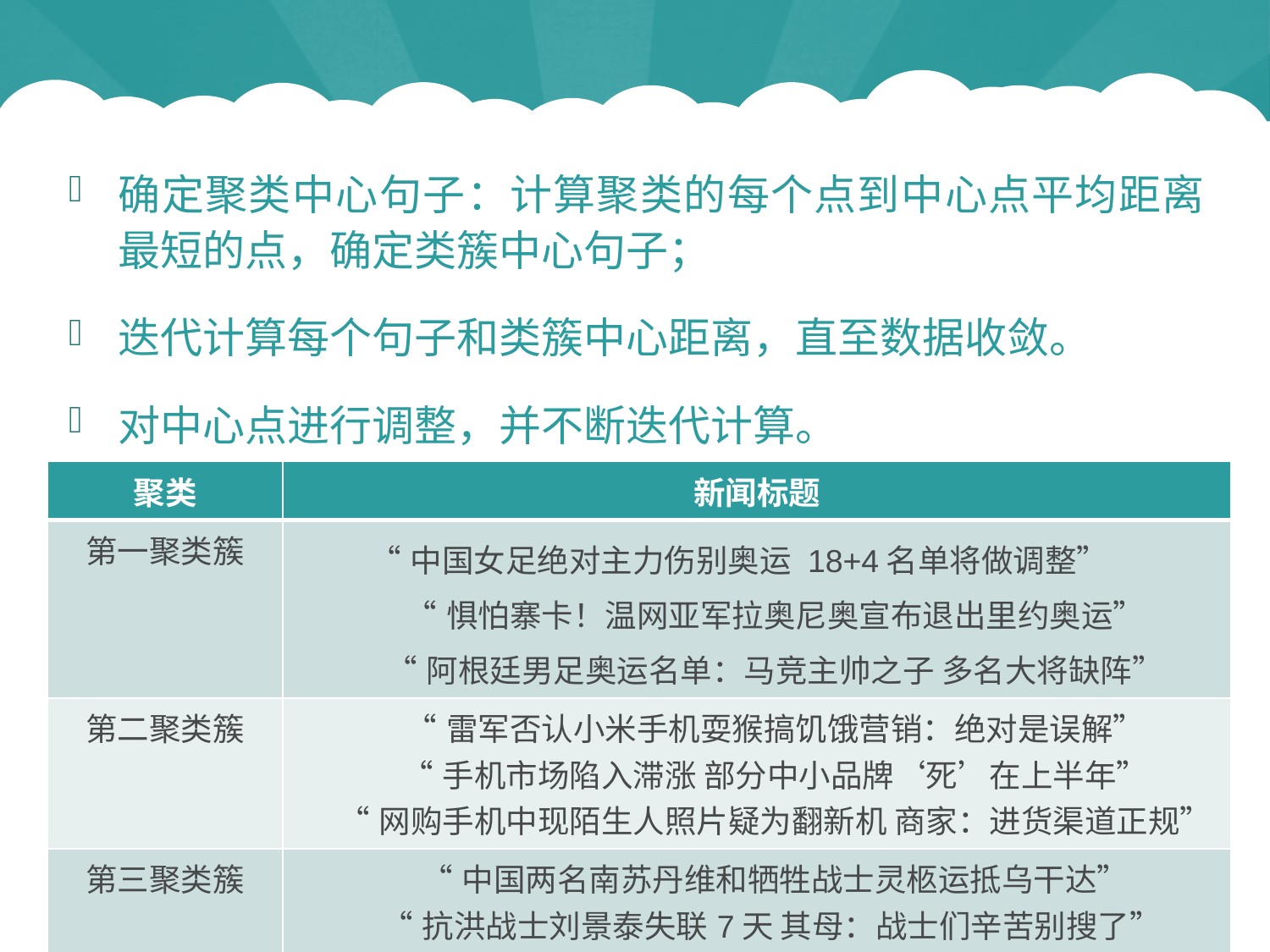

#
确定聚类中心句子：计算聚类的每个点到中心点平均距离最短的点，确定类簇中心句子；
迭代计算每个句子和类簇中心距离，直至数据收敛。
对中心点进行调整，并不断迭代计算。

| 聚类 | 新闻标题 |
| --- | --- |
| 第一聚类簇 | “中国女足绝对主力伤别奥运 18+4名单将做调整” “惧怕寨卡！温网亚军拉奥尼奥宣布退出里约奥运” “阿根廷男足奥运名单：马竞主帅之子 多名大将缺阵” |
| 第二聚类簇 | “雷军否认小米手机耍猴搞饥饿营销：绝对是误解” “手机市场陷入滞涨 部分中小品牌‘死’在上半年” “网购手机中现陌生人照片疑为翻新机 商家：进货渠道正规” |
| 第三聚类簇 | “中国两名南苏丹维和牺牲战士灵柩运抵乌干达” “抗洪战士刘景泰失联7天 其母：战士们辛苦别搜了” “中国赴苏丹维和步兵营为牺牲战士举行告别仪式” |